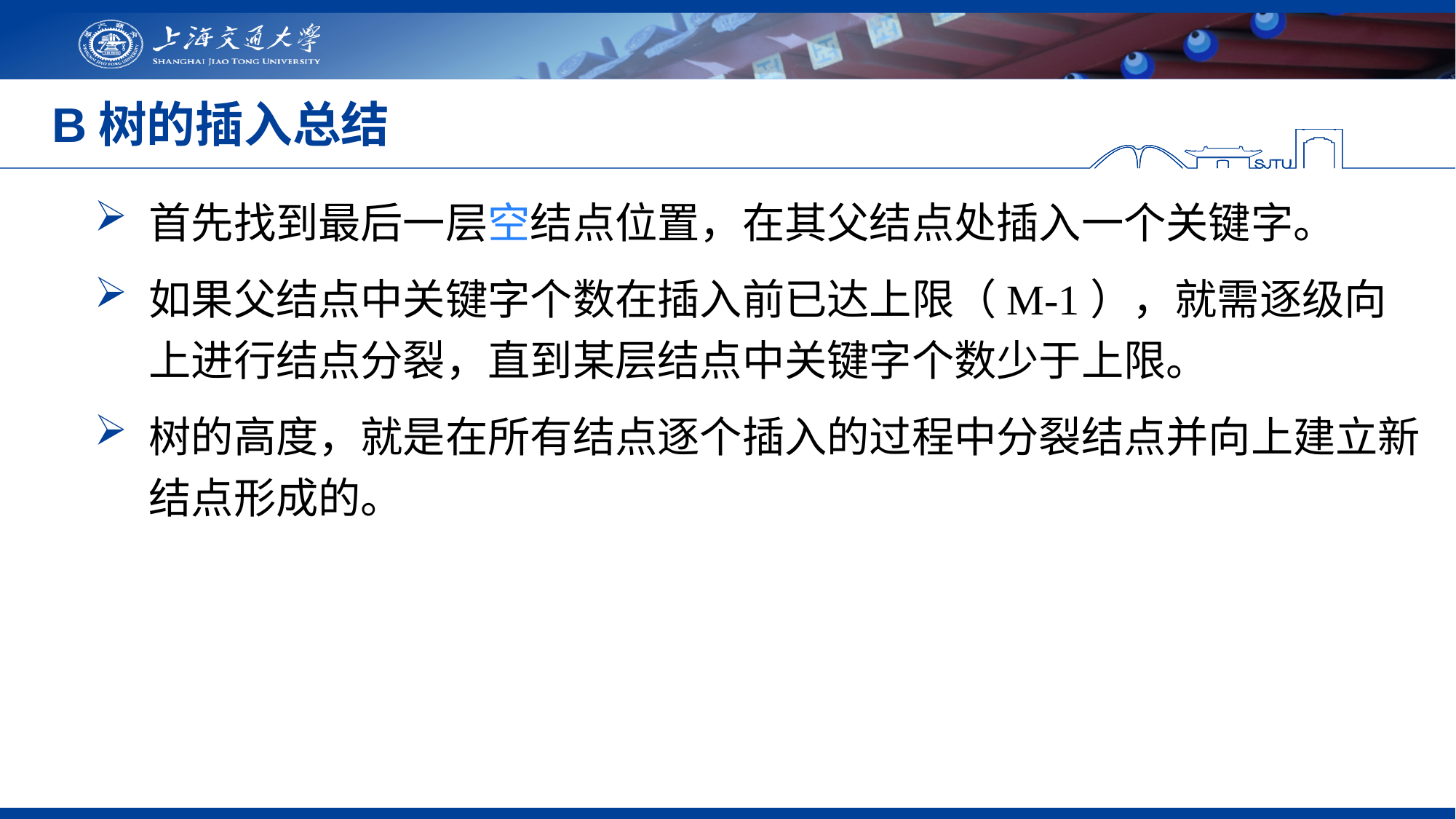

# B树的插入总结
首先找到最后一层空结点位置，在其父结点处插入一个关键字。
如果父结点中关键字个数在插入前已达上限（M-1），就需逐级向上进行结点分裂，直到某层结点中关键字个数少于上限。
树的高度，就是在所有结点逐个插入的过程中分裂结点并向上建立新结点形成的。